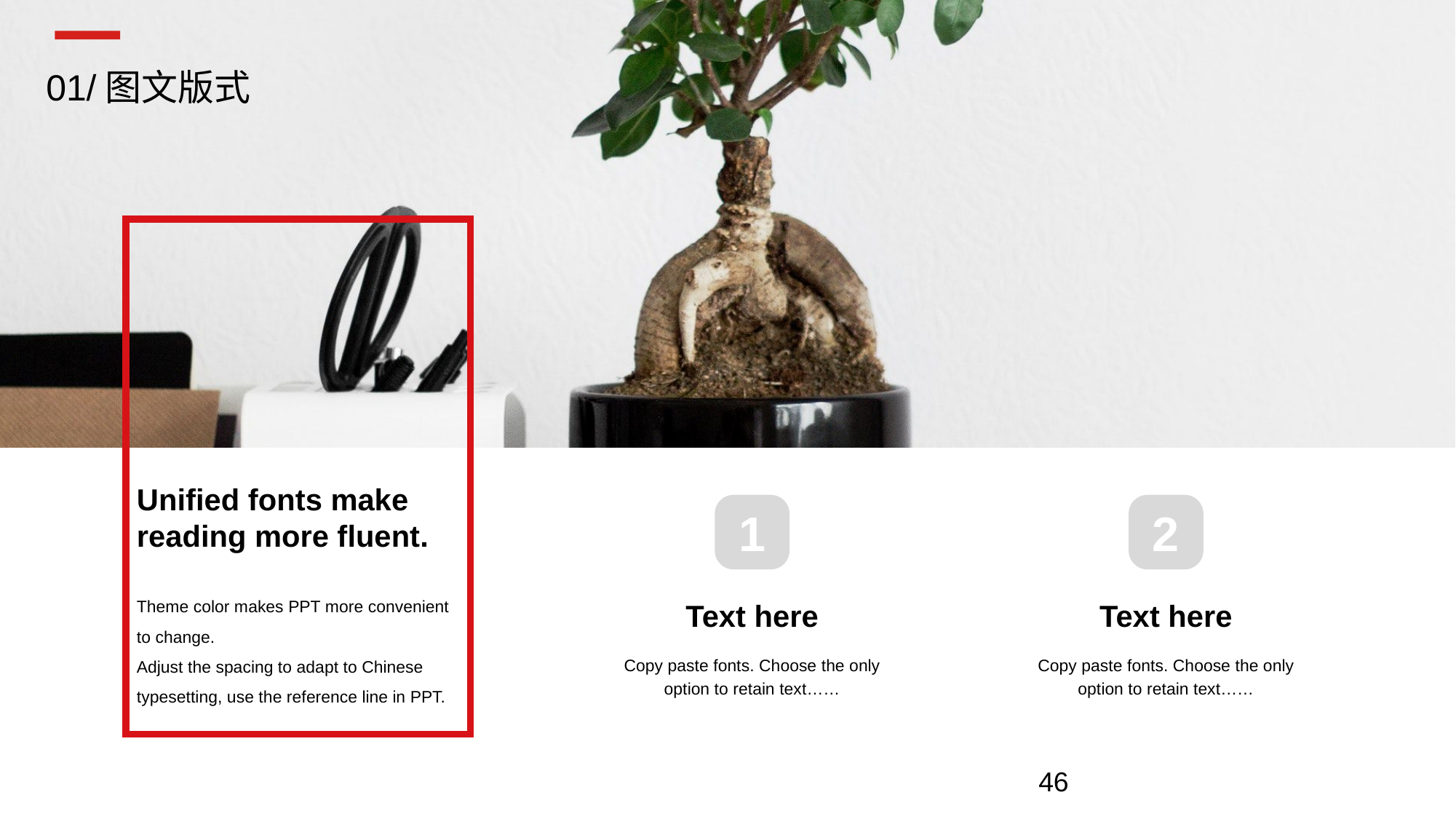

Unified fonts make
reading more fluent.
Theme color makes PPT more convenient to change.
Adjust the spacing to adapt to Chinese typesetting, use the reference line in PPT.
1
2
Text here
Copy paste fonts. Choose the only option to retain text……
Text here
Copy paste fonts. Choose the only option to retain text……

#
01/图文版式
46